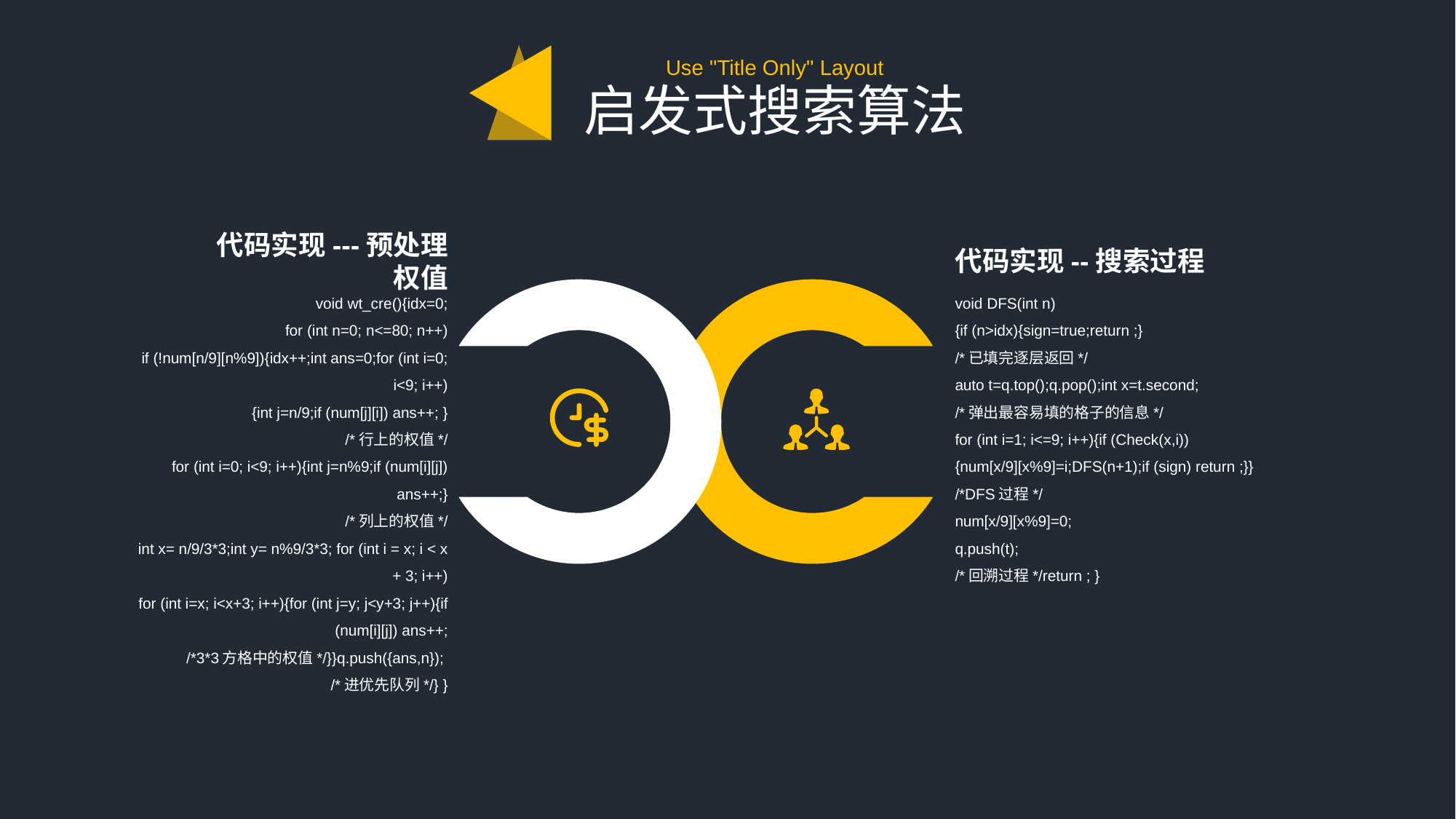

Use "Title Only" Layout
启发式搜索算法
代码实现---预处理权值
void wt_cre(){idx=0;
for (int n=0; n<=80; n++)
if (!num[n/9][n%9]){idx++;int ans=0;for (int i=0; i<9; i++)
{int j=n/9;if (num[j][i]) ans++; }
/*行上的权值*/
for (int i=0; i<9; i++){int j=n%9;if (num[i][j]) ans++;}
/*列上的权值*/
int x= n/9/3*3;int y= n%9/3*3; for (int i = x; i < x + 3; i++)
for (int i=x; i<x+3; i++){for (int j=y; j<y+3; j++){if (num[i][j]) ans++;
/*3*3方格中的权值*/}}q.push({ans,n});
/*进优先队列*/} }
代码实现--搜索过程
void DFS(int n)
{if (n>idx){sign=true;return ;}
/*已填完逐层返回*/
auto t=q.top();q.pop();int x=t.second;
/*弹出最容易填的格子的信息*/
for (int i=1; i<=9; i++){if (Check(x,i))
{num[x/9][x%9]=i;DFS(n+1);if (sign) return ;}}
/*DFS过程*/
num[x/9][x%9]=0;
q.push(t);
/*回溯过程*/return ; }